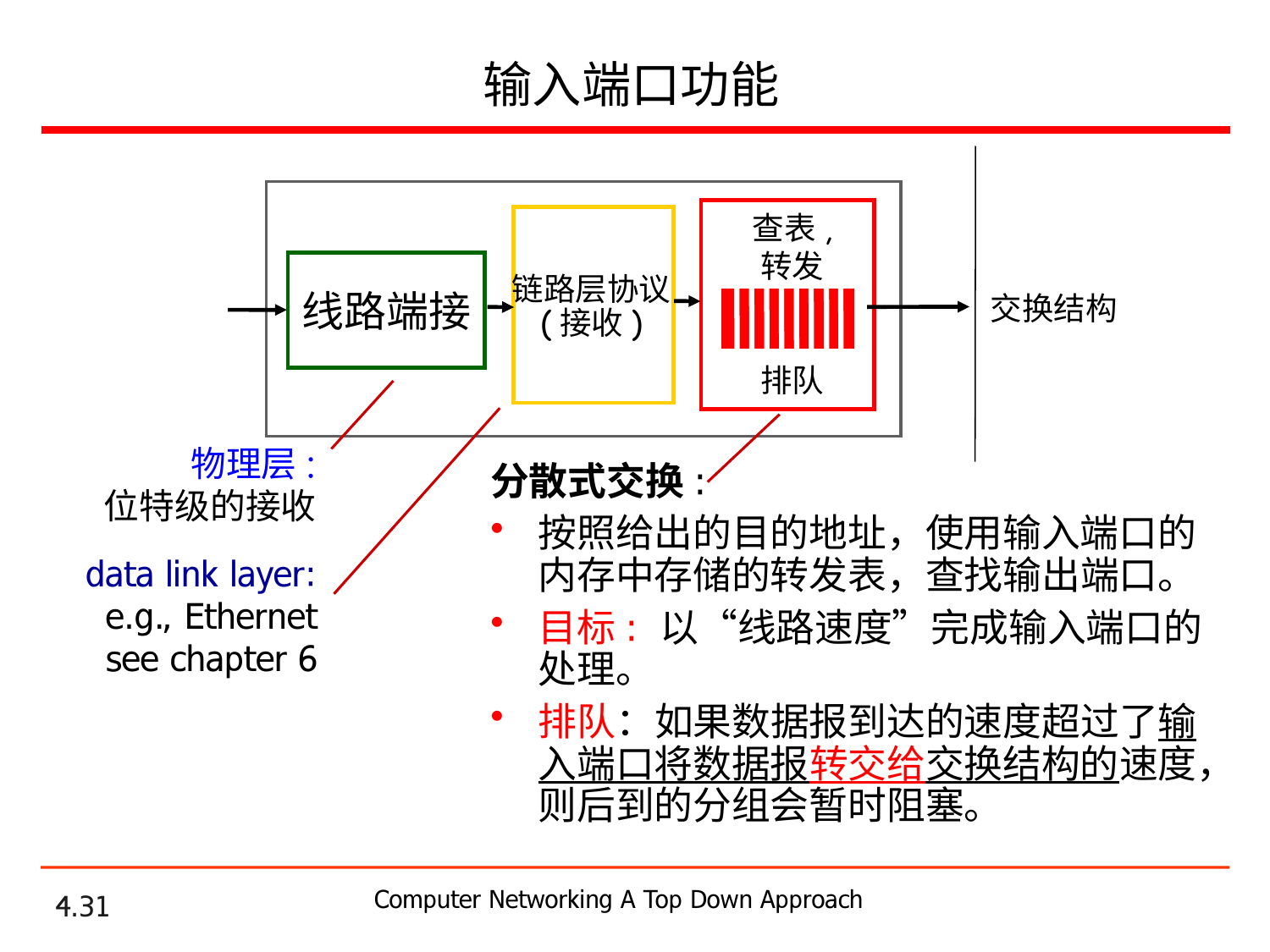

# 输入端口功能

查表,
转发

排队

链路层协议
(接收)
交换结构
线路端接

物理层:
位特级的接收
分散式交换:
按照给出的目的地址，使用输入端口的内存中存储的转发表，查找输出端口。
目标: 以“线路速度”完成输入端口的处理。
排队：如果数据报到达的速度超过了输入端口将数据报转交给交换结构的速度，则后到的分组会暂时阻塞。
data link layer:
e.g., Ethernet
see chapter 6